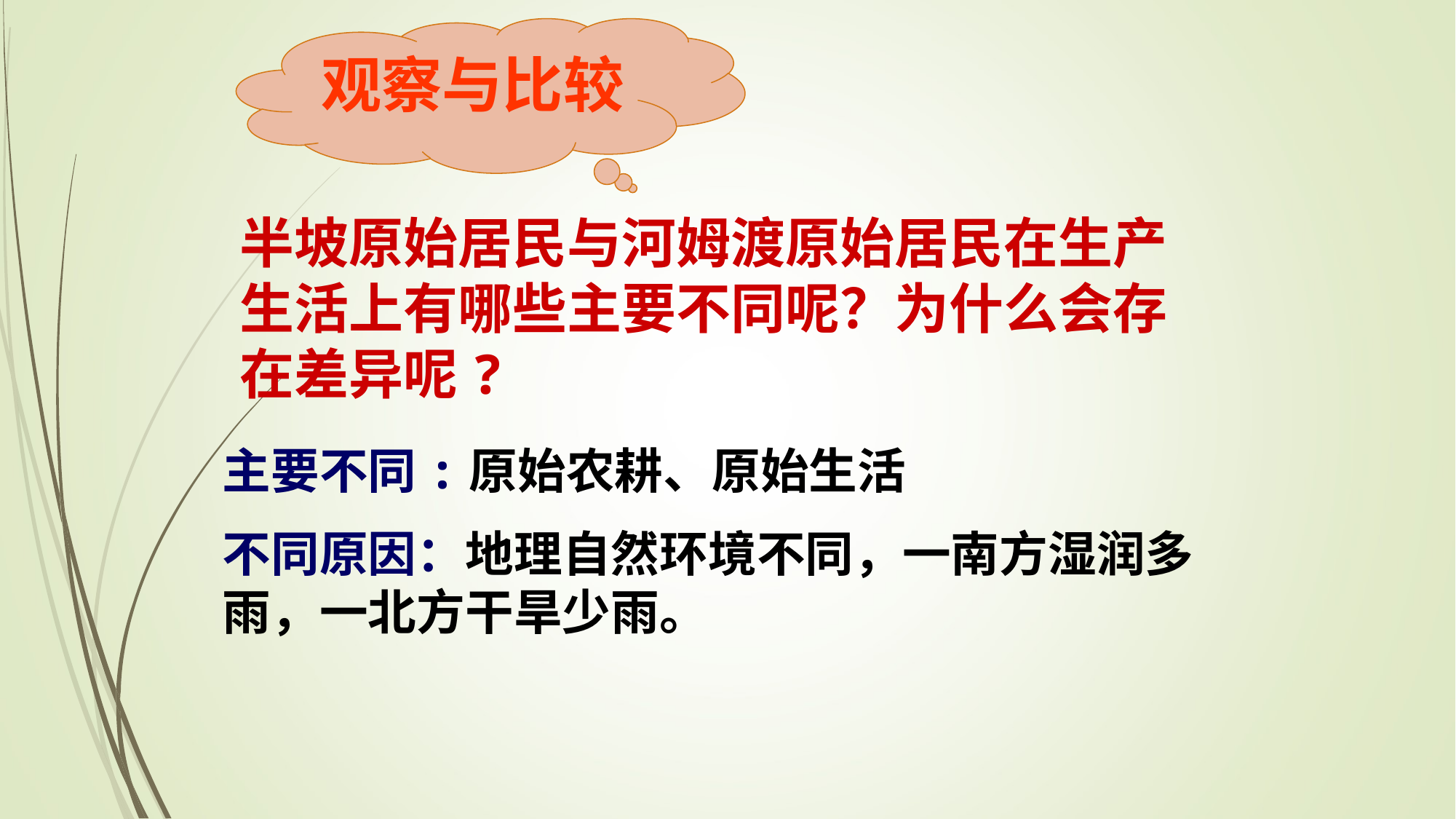

观察与比较
半坡原始居民与河姆渡原始居民在生产生活上有哪些主要不同呢？为什么会存在差异呢?
主要不同:原始农耕、原始生活
不同原因：地理自然环境不同，一南方湿润多雨，一北方干旱少雨。